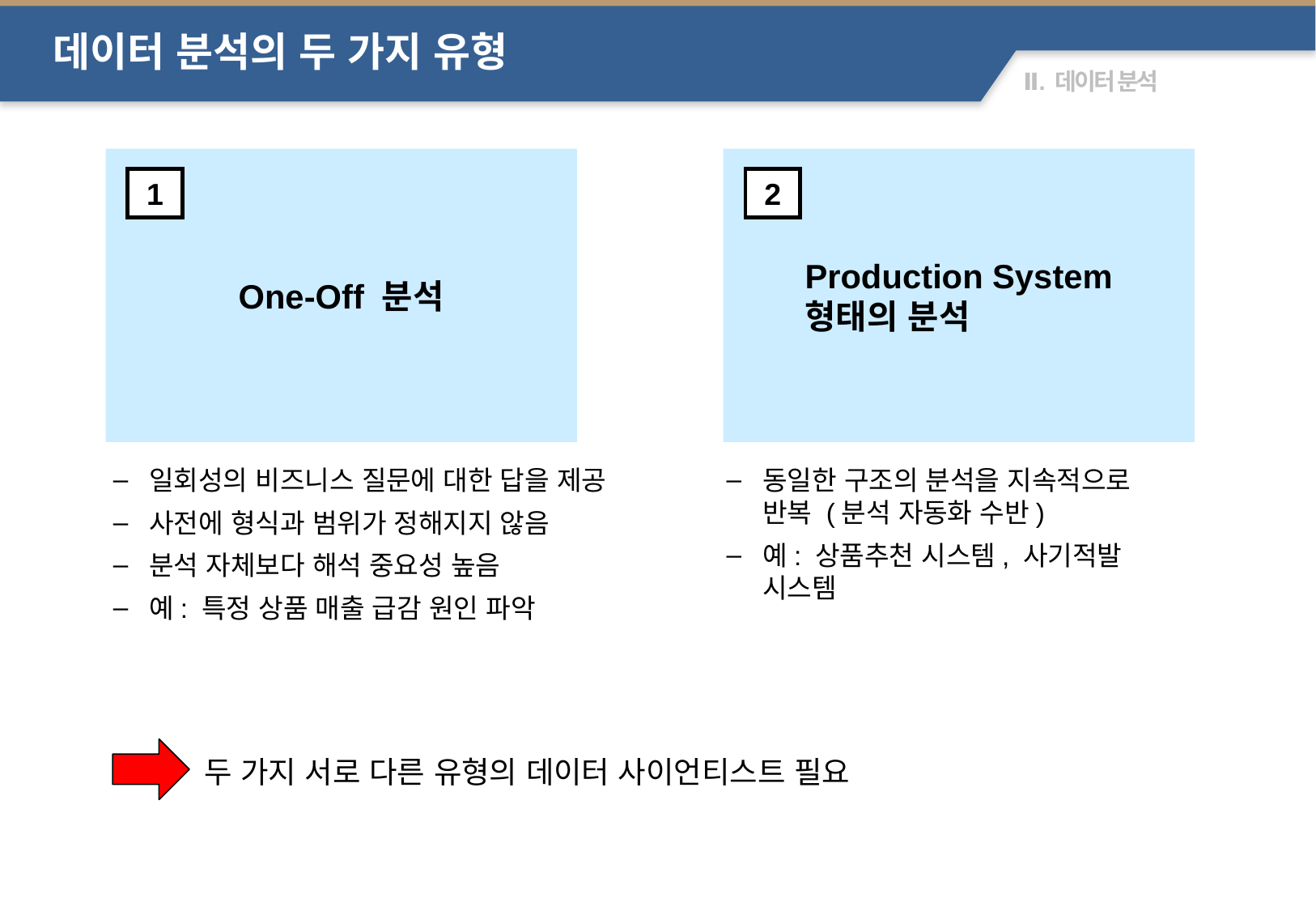

데이터 분석의 두 가지 유형
One-Off 분석
Production System
형태의 분석
1
2
일회성의 비즈니스 질문에 대한 답을 제공
사전에 형식과 범위가 정해지지 않음
분석 자체보다 해석 중요성 높음
예: 특정 상품 매출 급감 원인 파악
동일한 구조의 분석을 지속적으로 반복 (분석 자동화 수반)
예: 상품추천 시스템, 사기적발 시스템

두 가지 서로 다른 유형의 데이터 사이언티스트 필요